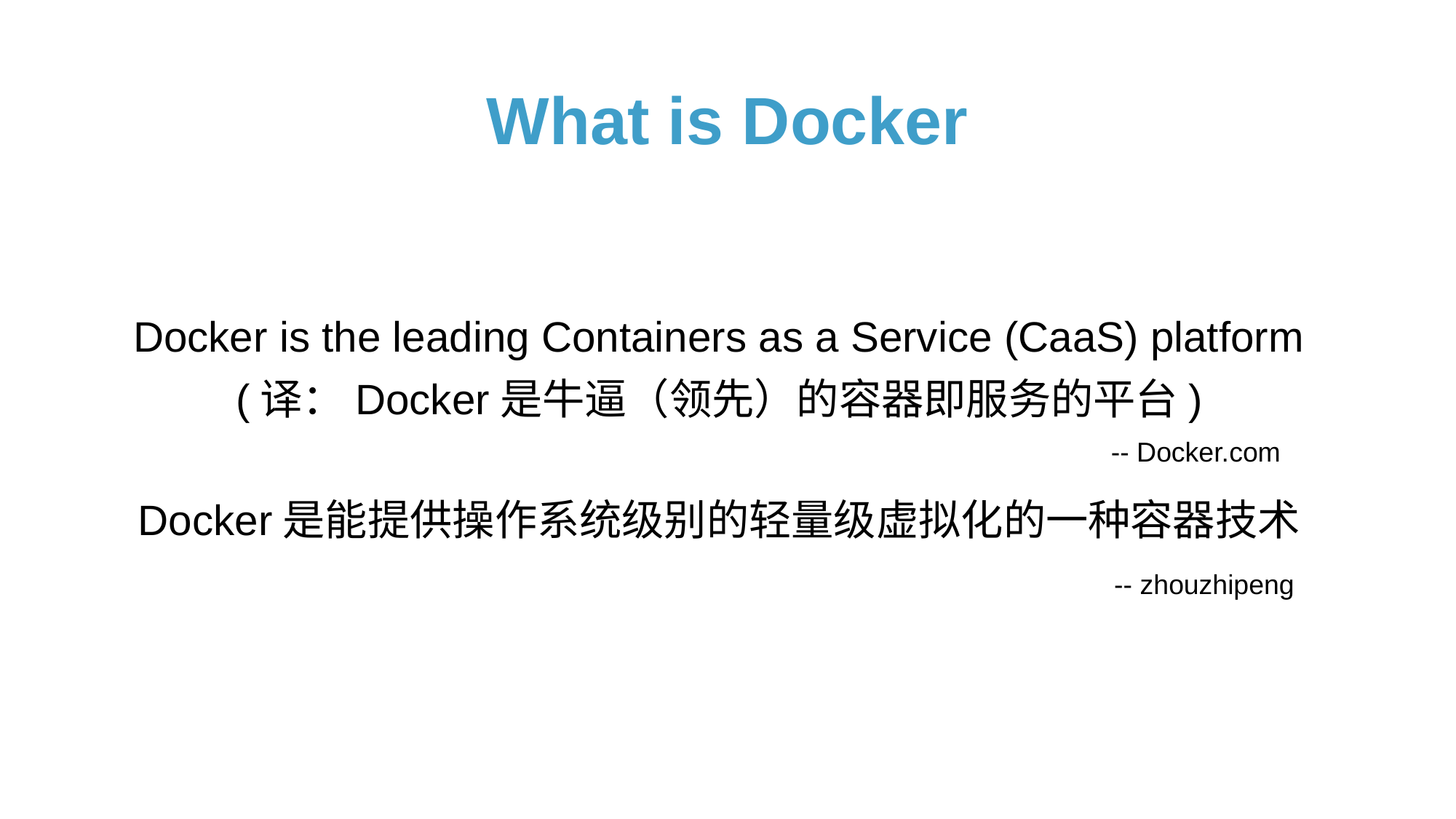

# What is Docker
Docker is the leading Containers as a Service (CaaS) platform
(译：Docker是牛逼（领先）的容器即服务的平台)
-- Docker.com
Docker是能提供操作系统级别的轻量级虚拟化的一种容器技术
-- zhouzhipeng